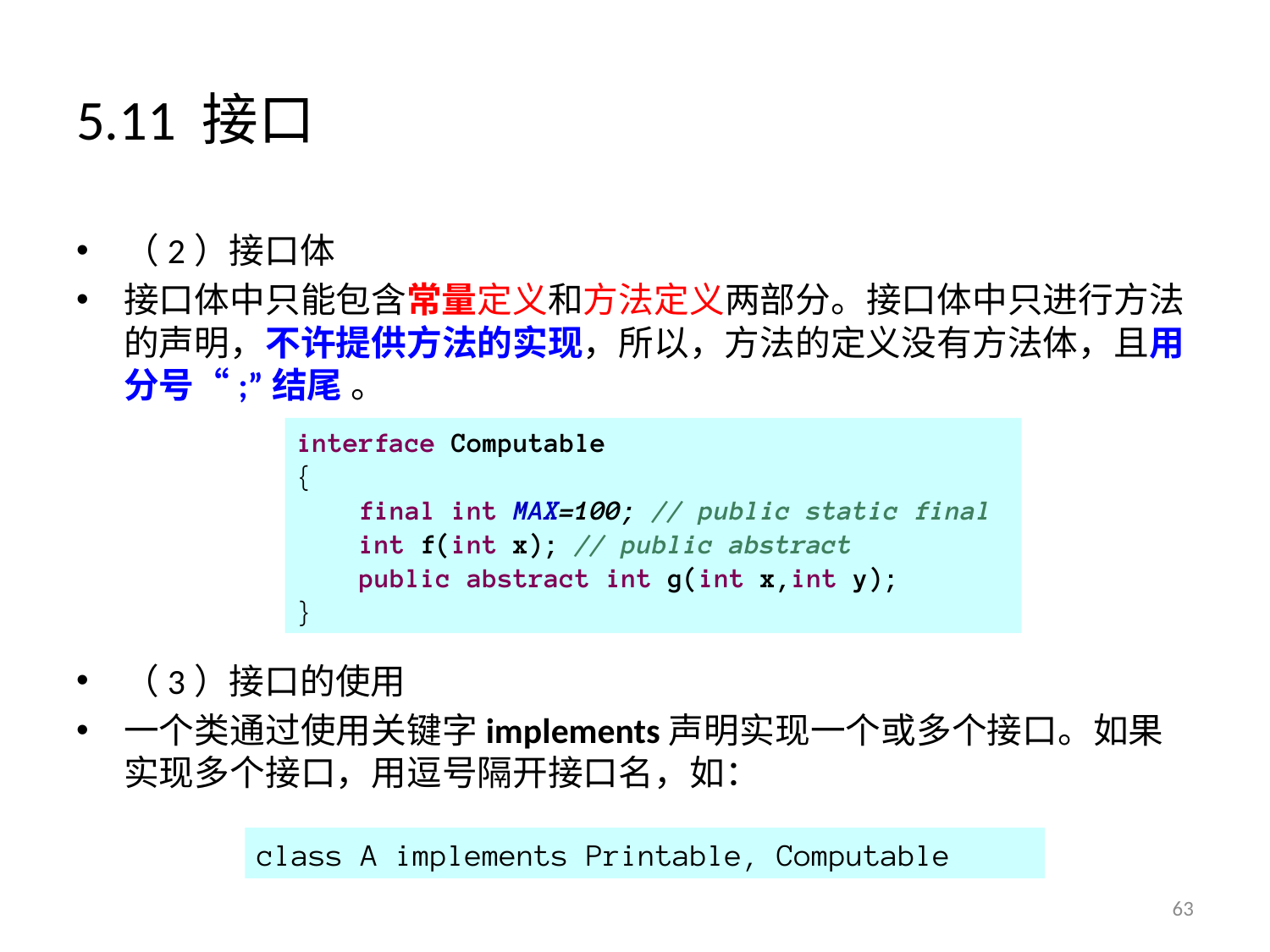

# 5.11 接口
（2）接口体
接口体中只能包含常量定义和方法定义两部分。接口体中只进行方法的声明，不许提供方法的实现，所以，方法的定义没有方法体，且用分号“;”结尾 。

（3）接口的使用
一个类通过使用关键字implements声明实现一个或多个接口。如果实现多个接口，用逗号隔开接口名，如：

interface Computable
{
    final int MAX=100; // public static final
    int f(int x); // public abstract
    public abstract int g(int x,int y);
}
class A implements Printable, Computable
63